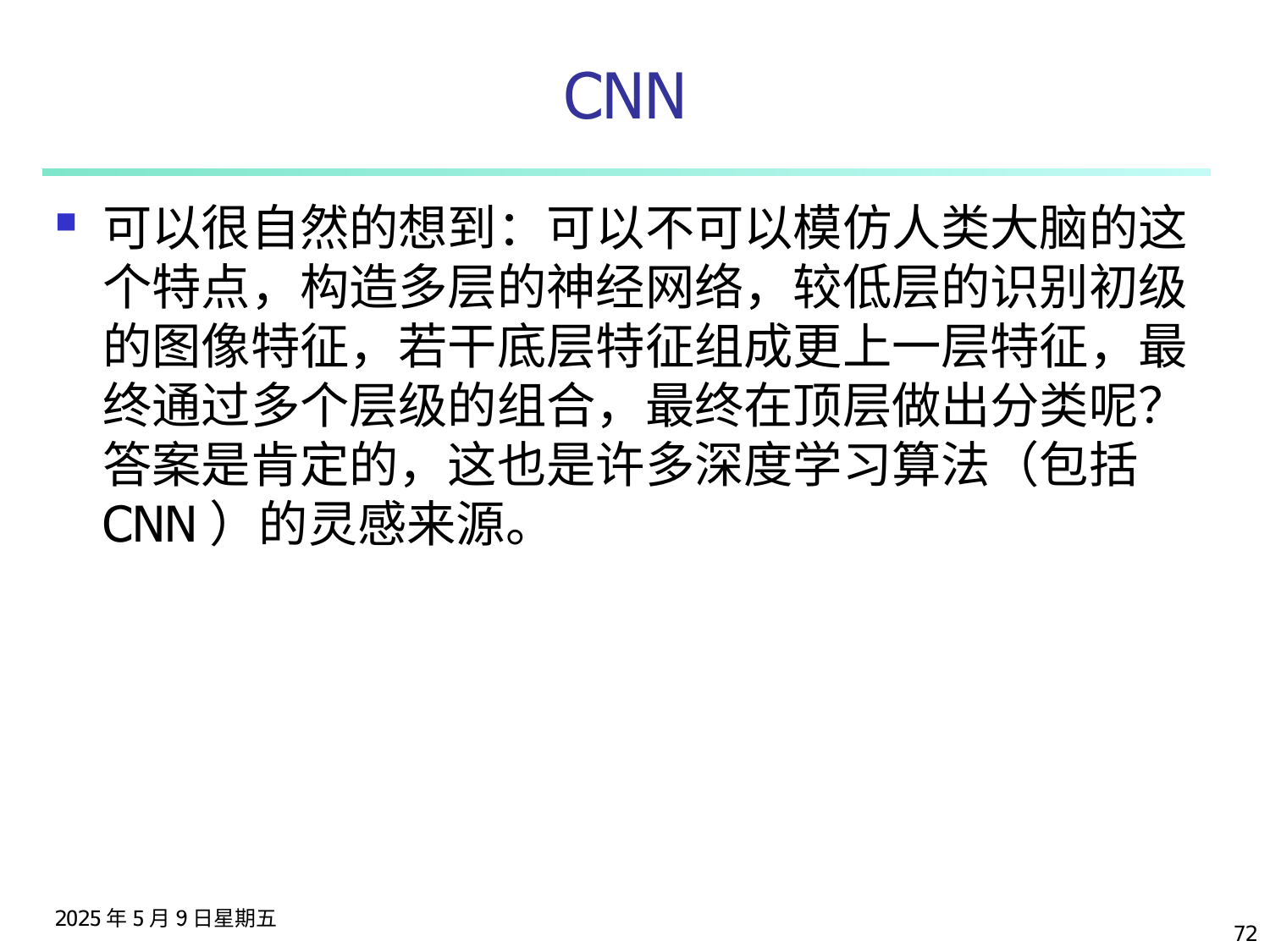

# CNN
可以很自然的想到：可以不可以模仿人类大脑的这个特点，构造多层的神经网络，较低层的识别初级的图像特征，若干底层特征组成更上一层特征，最终通过多个层级的组合，最终在顶层做出分类呢？答案是肯定的，这也是许多深度学习算法（包括CNN）的灵感来源。
2025年5月9日星期五
72